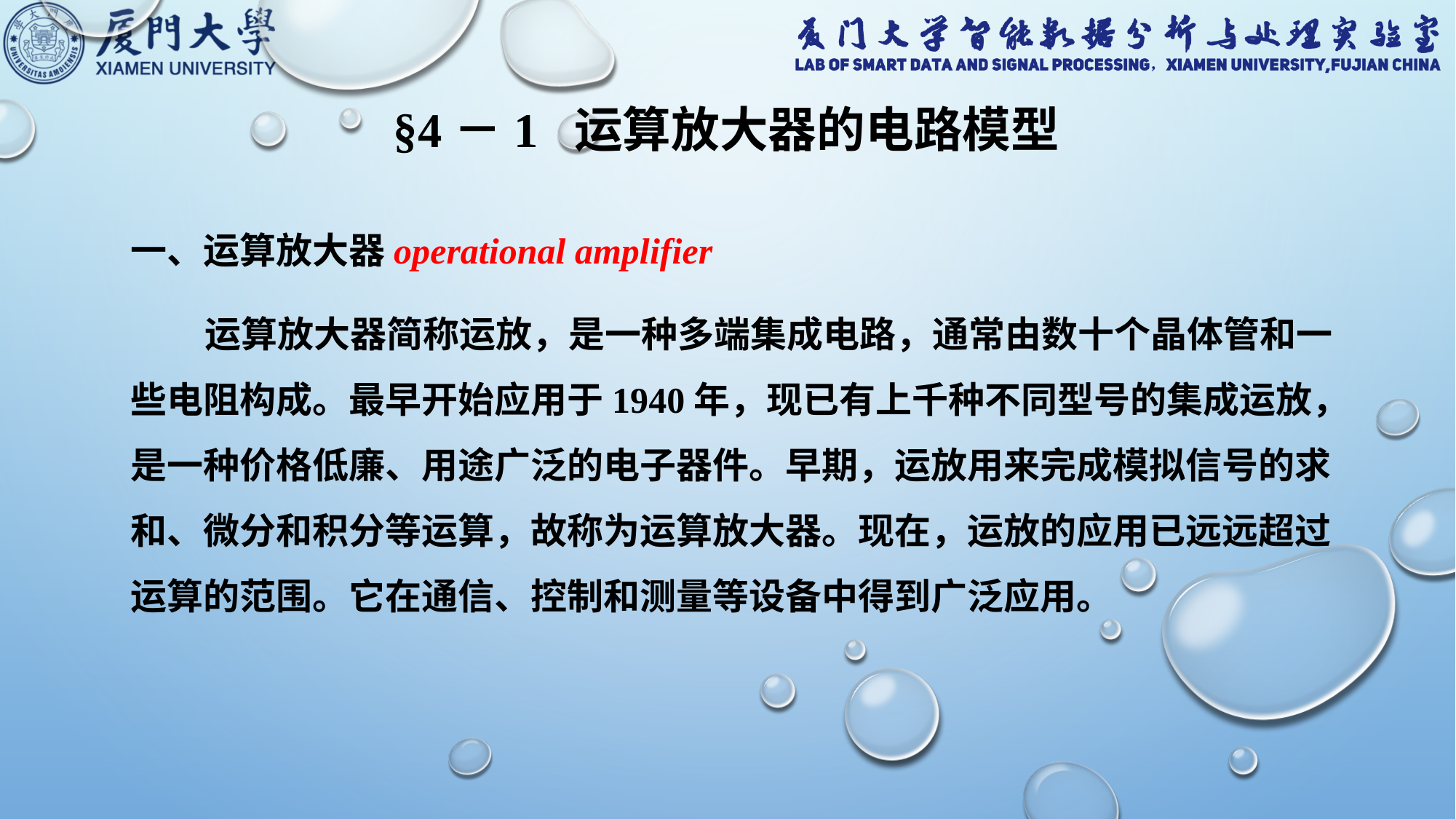

# §4－1  运算放大器的电路模型
一、运算放大器operational amplifier
        运算放大器简称运放，是一种多端集成电路，通常由数十个晶体管和一些电阻构成。最早开始应用于1940年，现已有上千种不同型号的集成运放，是一种价格低廉、用途广泛的电子器件。早期，运放用来完成模拟信号的求和、微分和积分等运算，故称为运算放大器。现在，运放的应用已远远超过运算的范围。它在通信、控制和测量等设备中得到广泛应用。